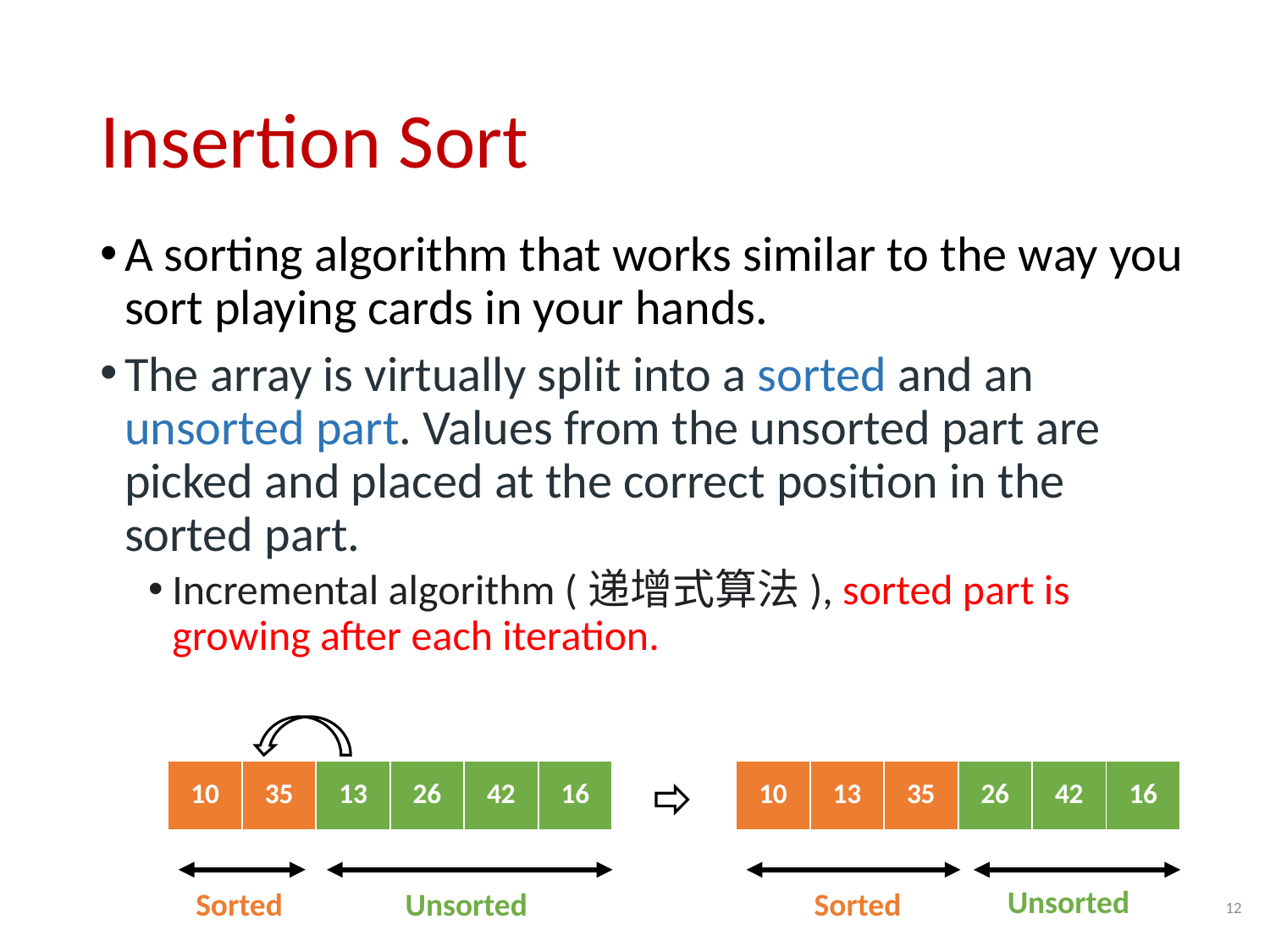

# Insertion Sort
A sorting algorithm that works similar to the way you sort playing cards in your hands.
The array is virtually split into a sorted and an unsorted part. Values from the unsorted part are picked and placed at the correct position in the sorted part.
Incremental algorithm (递增式算法), sorted part is growing after each iteration.

| 10 | 35 | 13 | 26 | 42 | 16 |
| --- | --- | --- | --- | --- | --- |
| 10 | 13 | 35 | 26 | 42 | 16 |
| --- | --- | --- | --- | --- | --- |

Unsorted
Sorted
Unsorted
Sorted
12